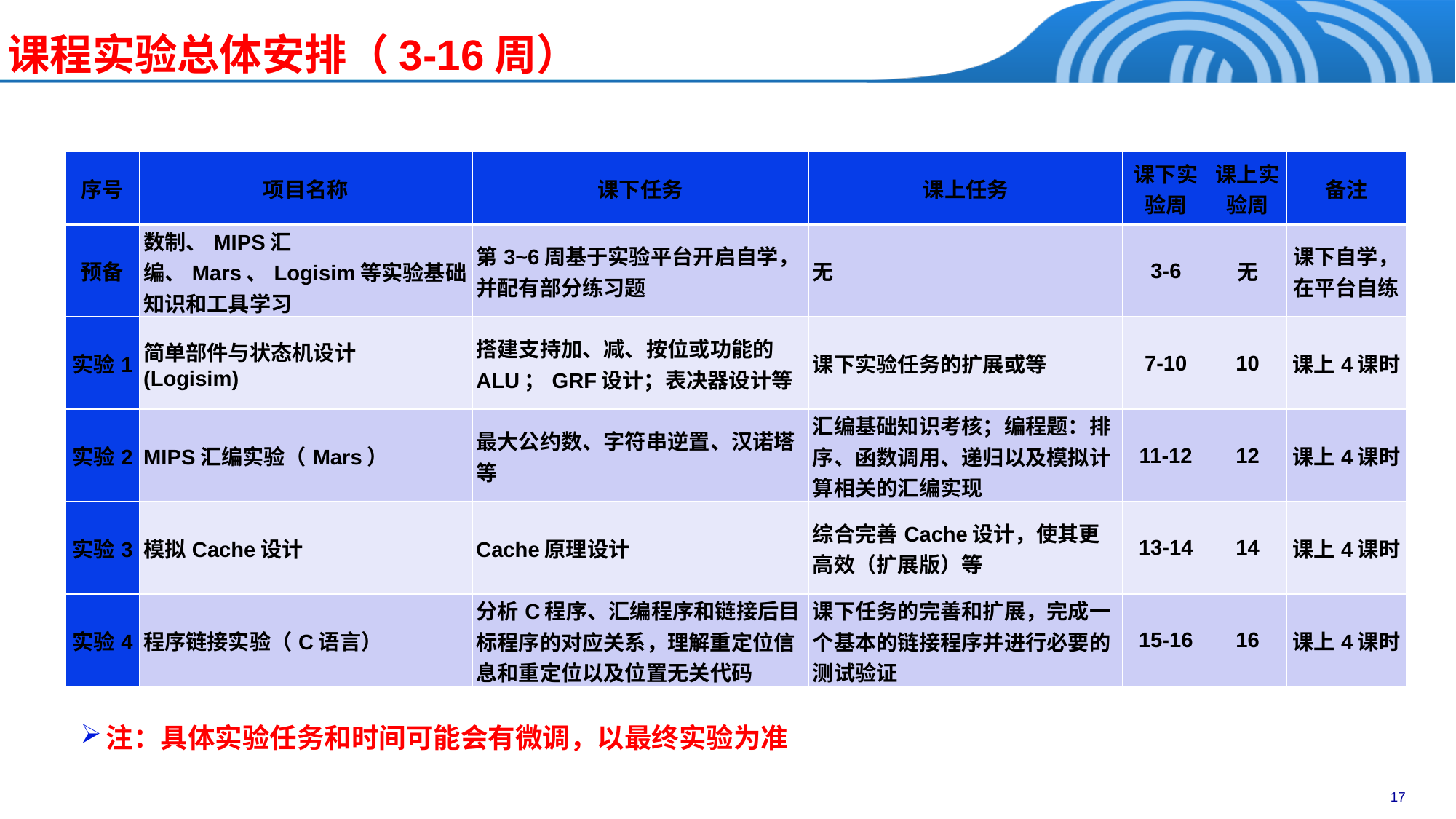

课程实验总体安排（3-16周）
| 序号 | 项目名称 | 课下任务 | 课上任务 | 课下实验周 | 课上实验周 | 备注 |
| --- | --- | --- | --- | --- | --- | --- |
| 预备 | 数制、MIPS汇编、Mars、Logisim等实验基础知识和工具学习 | 第3~6周基于实验平台开启自学，并配有部分练习题 | 无 | 3-6 | 无 | 课下自学，在平台自练 |
| 实验1 | 简单部件与状态机设计 (Logisim) | 搭建支持加、减、按位或功能的ALU；GRF设计；表决器设计等 | 课下实验任务的扩展或等 | 7-10 | 10 | 课上4课时 |
| 实验2 | MIPS汇编实验（Mars） | 最大公约数、字符串逆置、汉诺塔等 | 汇编基础知识考核；编程题：排序、函数调用、递归以及模拟计算相关的汇编实现 | 11-12 | 12 | 课上4课时 |
| 实验3 | 模拟Cache设计 | Cache原理设计 | 综合完善Cache设计，使其更高效（扩展版）等 | 13-14 | 14 | 课上4课时 |
| 实验4 | 程序链接实验（C语言） | 分析C程序、汇编程序和链接后目标程序的对应关系，理解重定位信息和重定位以及位置无关代码 | 课下任务的完善和扩展，完成一个基本的链接程序并进行必要的测试验证 | 15-16 | 16 | 课上4课时 |
注：具体实验任务和时间可能会有微调，以最终实验为准